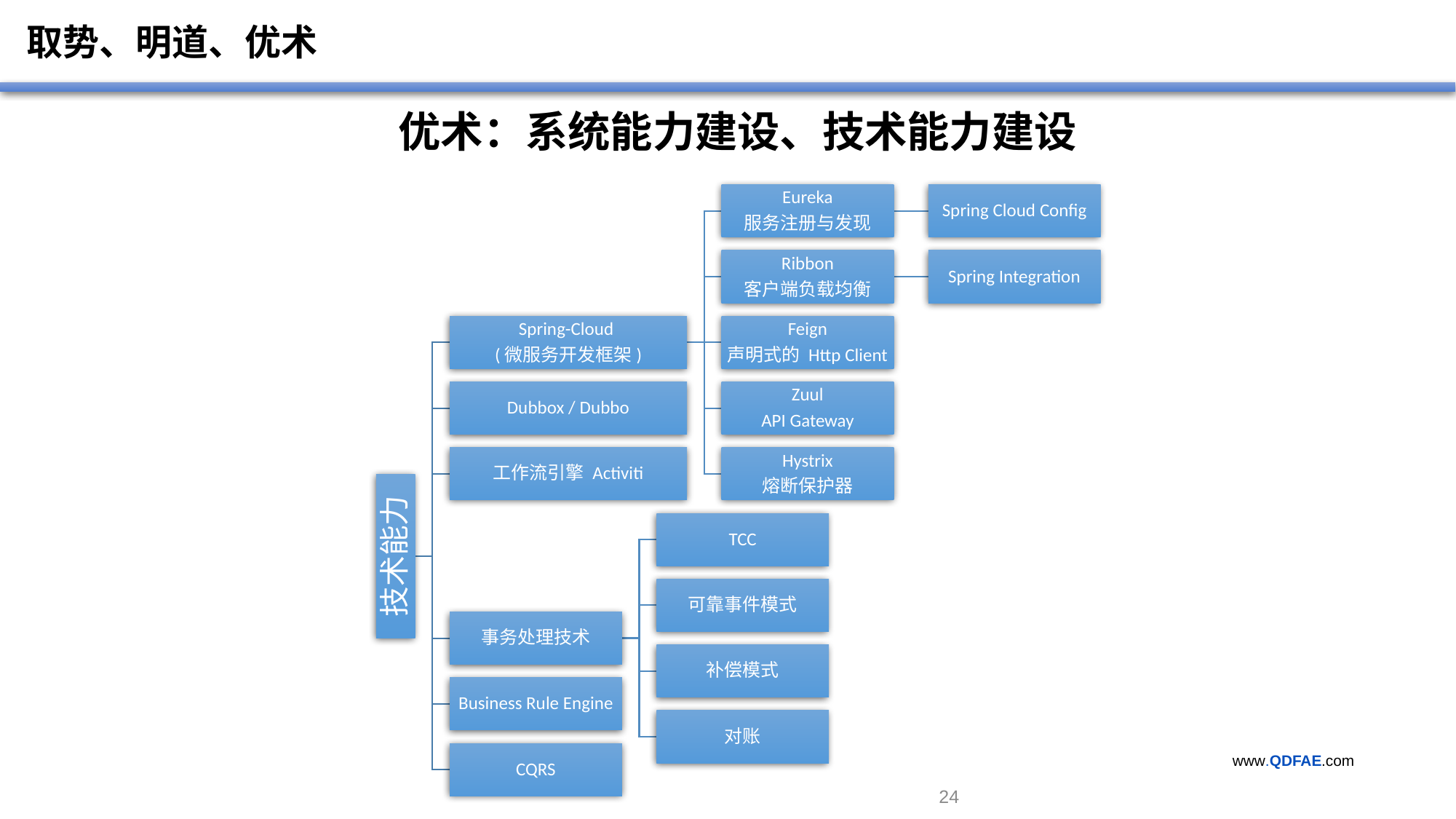

取势、明道、优术
优术：系统能力建设、技术能力建设

技术能力
Spring-Cloud
(微服务开发框架)
Eureka
服务注册与发现
Spring Cloud Config
Ribbon
客户端负载均衡
Spring Integration
Feign
声明式的 Http Client
Zuul
API Gateway
Hystrix
熔断保护器
Dubbox / Dubbo
工作流引擎 Activiti
事务处理技术
TCC
可靠事件模式
补偿模式
对账
Business Rule Engine
CQRS
                   24